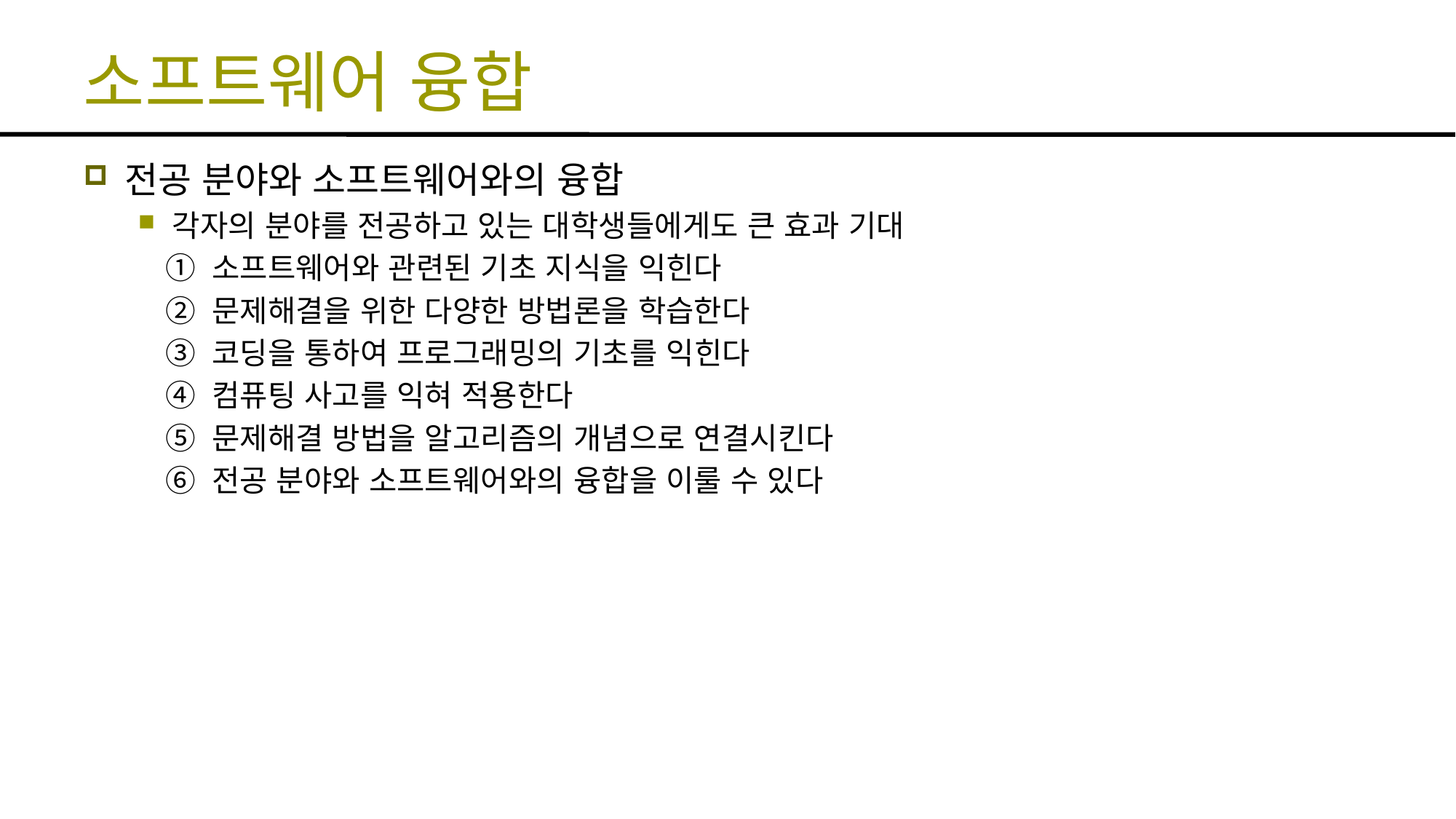

# 소프트웨어 융합
전공 분야와 소프트웨어와의 융합
각자의 분야를 전공하고 있는 대학생들에게도 큰 효과 기대
    ① 소프트웨어와 관련된 기초 지식을 익힌다
    ② 문제해결을 위한 다양한 방법론을 학습한다
    ③ 코딩을 통하여 프로그래밍의 기초를 익힌다
    ④ 컴퓨팅 사고를 익혀 적용한다
    ⑤ 문제해결 방법을 알고리즘의 개념으로 연결시킨다
    ⑥ 전공 분야와 소프트웨어와의 융합을 이룰 수 있다